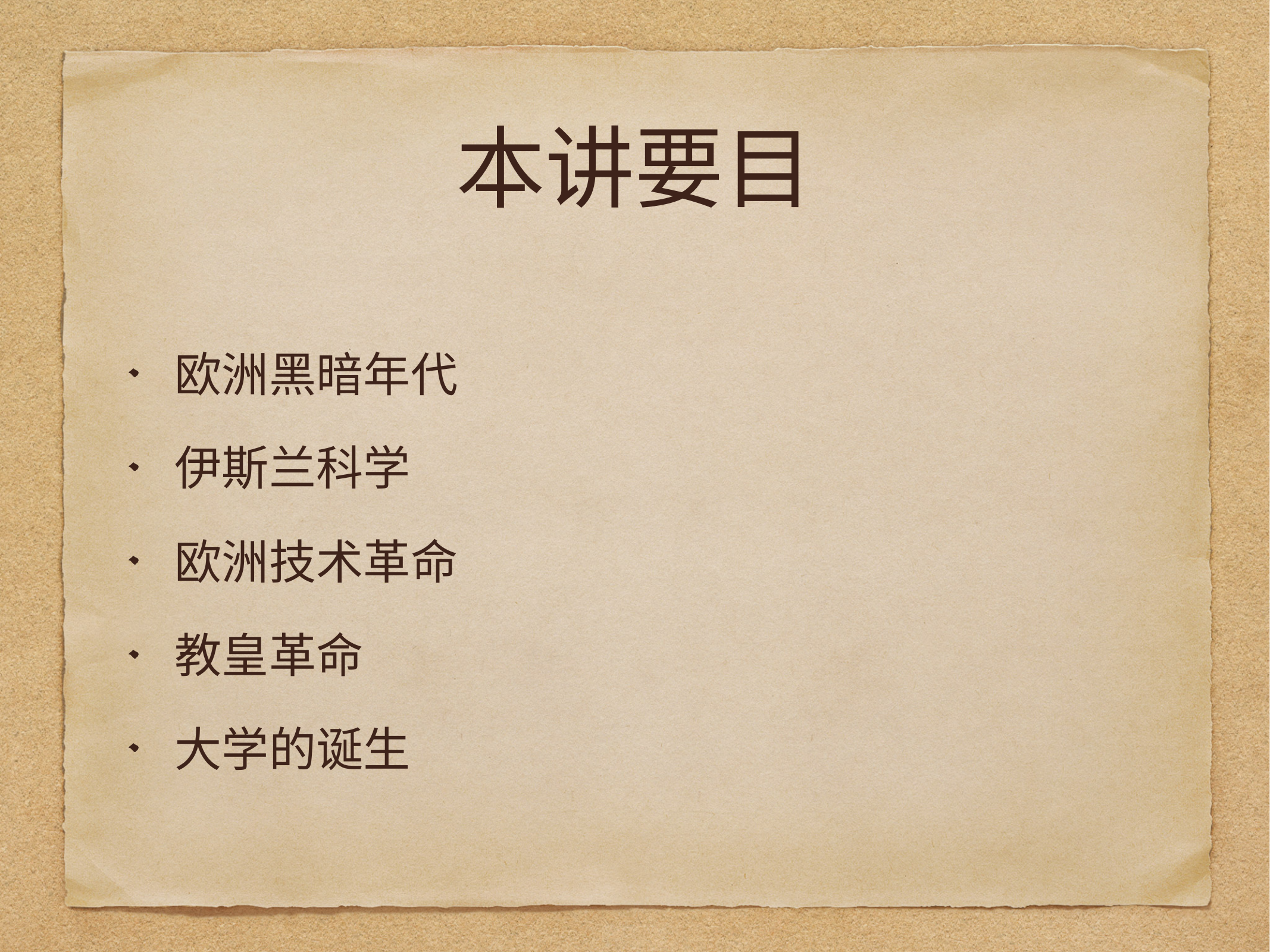

# 本讲要目
欧洲黑暗年代
伊斯兰科学
欧洲技术革命
教皇革命
大学的诞生